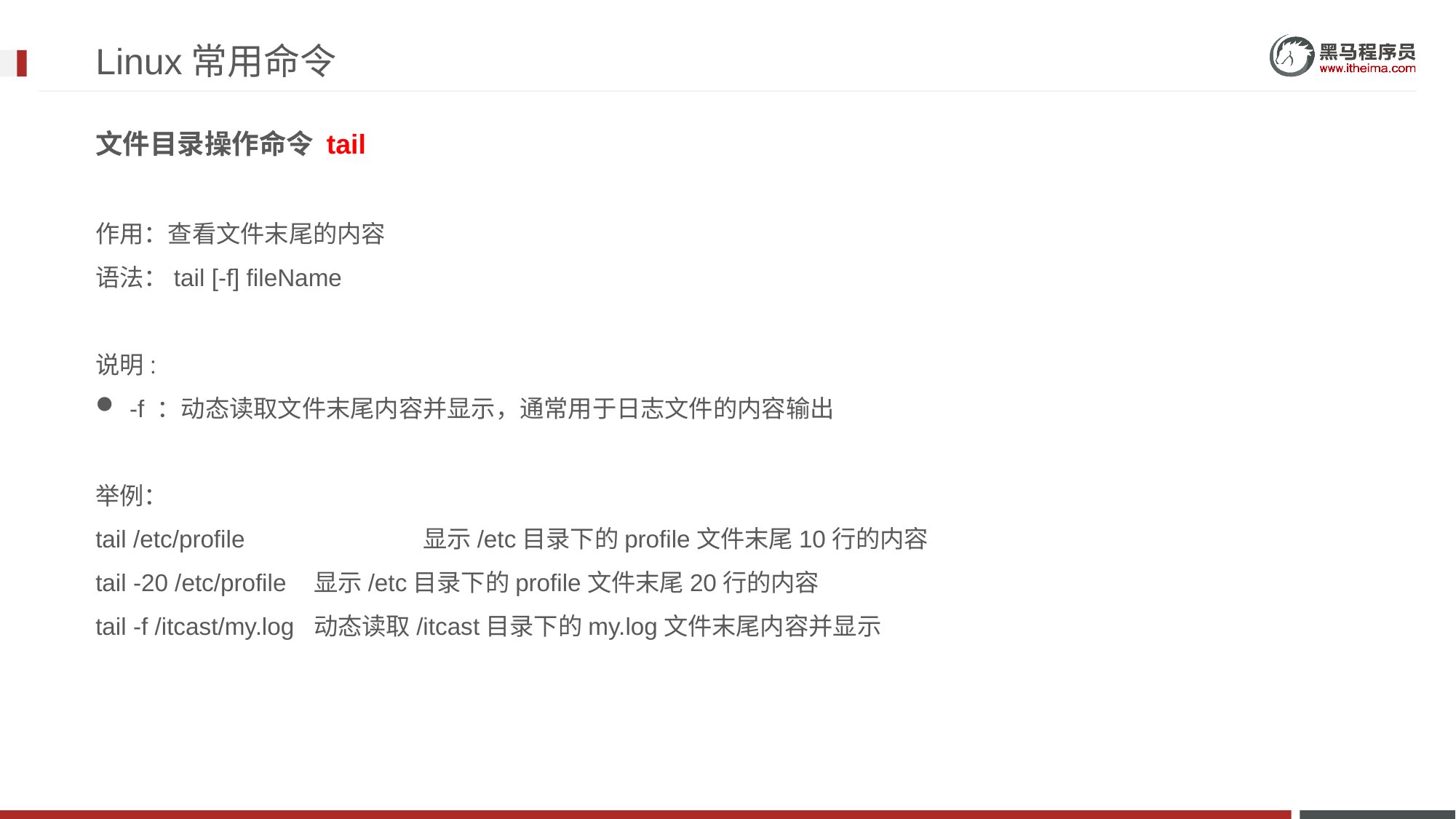

# Linux常用命令
文件目录操作命令 tail
作用：查看文件末尾的内容
语法：tail [-f] fileName

说明:
-f ：动态读取文件末尾内容并显示，通常用于日志文件的内容输出

举例：
tail /etc/profile		显示/etc目录下的profile文件末尾10行的内容
tail -20 /etc/profile	显示/etc目录下的profile文件末尾20行的内容
tail -f /itcast/my.log	动态读取/itcast目录下的my.log文件末尾内容并显示